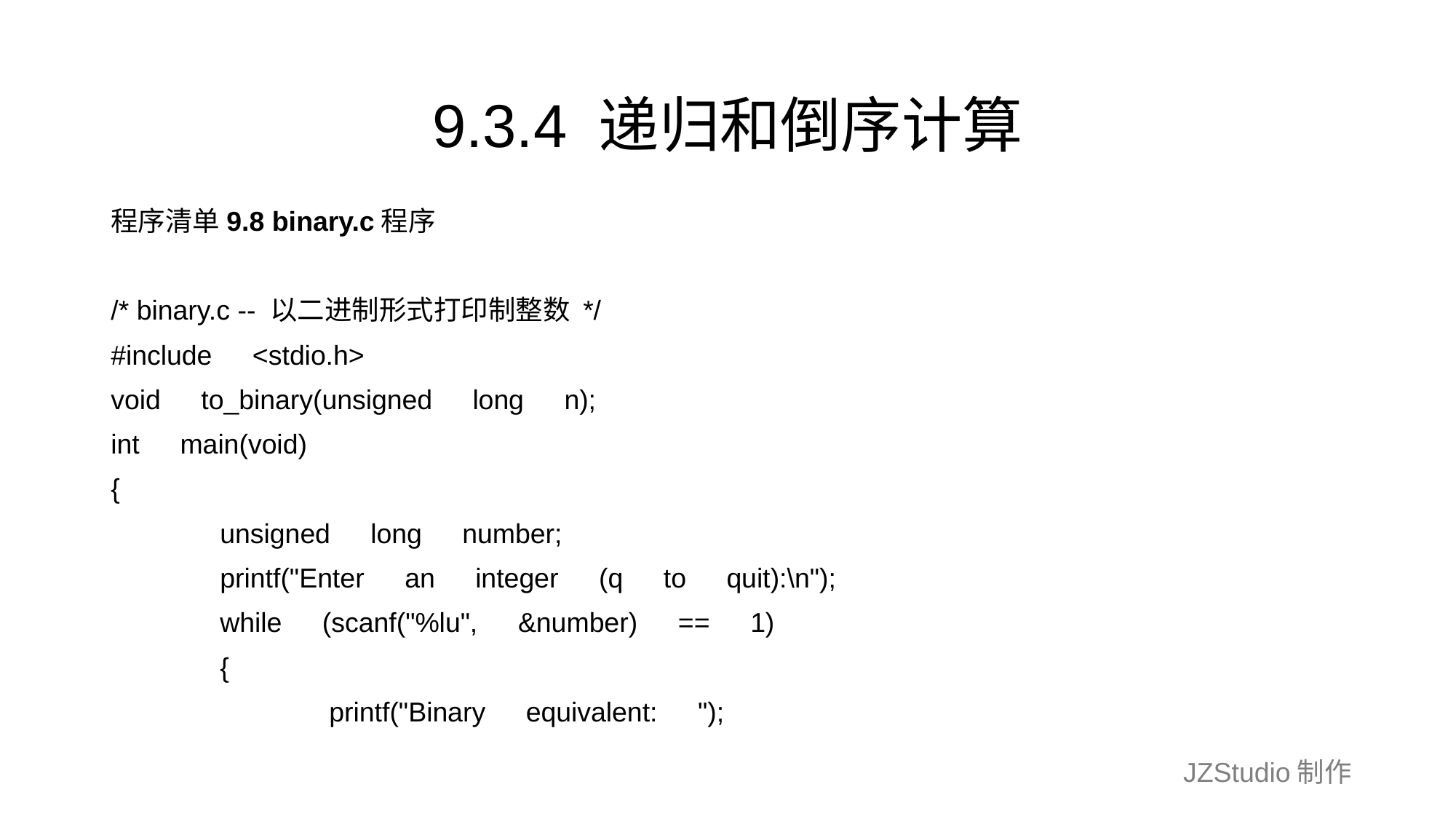

# 9.3.4 递归和倒序计算
程序清单9.8 binary.c程序

/* binary.c -- 以二进制形式打印制整数 */
#include　<stdio.h>
void　to_binary(unsigned　long　n);
int　main(void)
{
	unsigned　long　number;
	printf("Enter　an　integer　(q　to　quit):\n");
	while　(scanf("%lu",　&number)　==　1)
	{
		printf("Binary　equivalent:　");